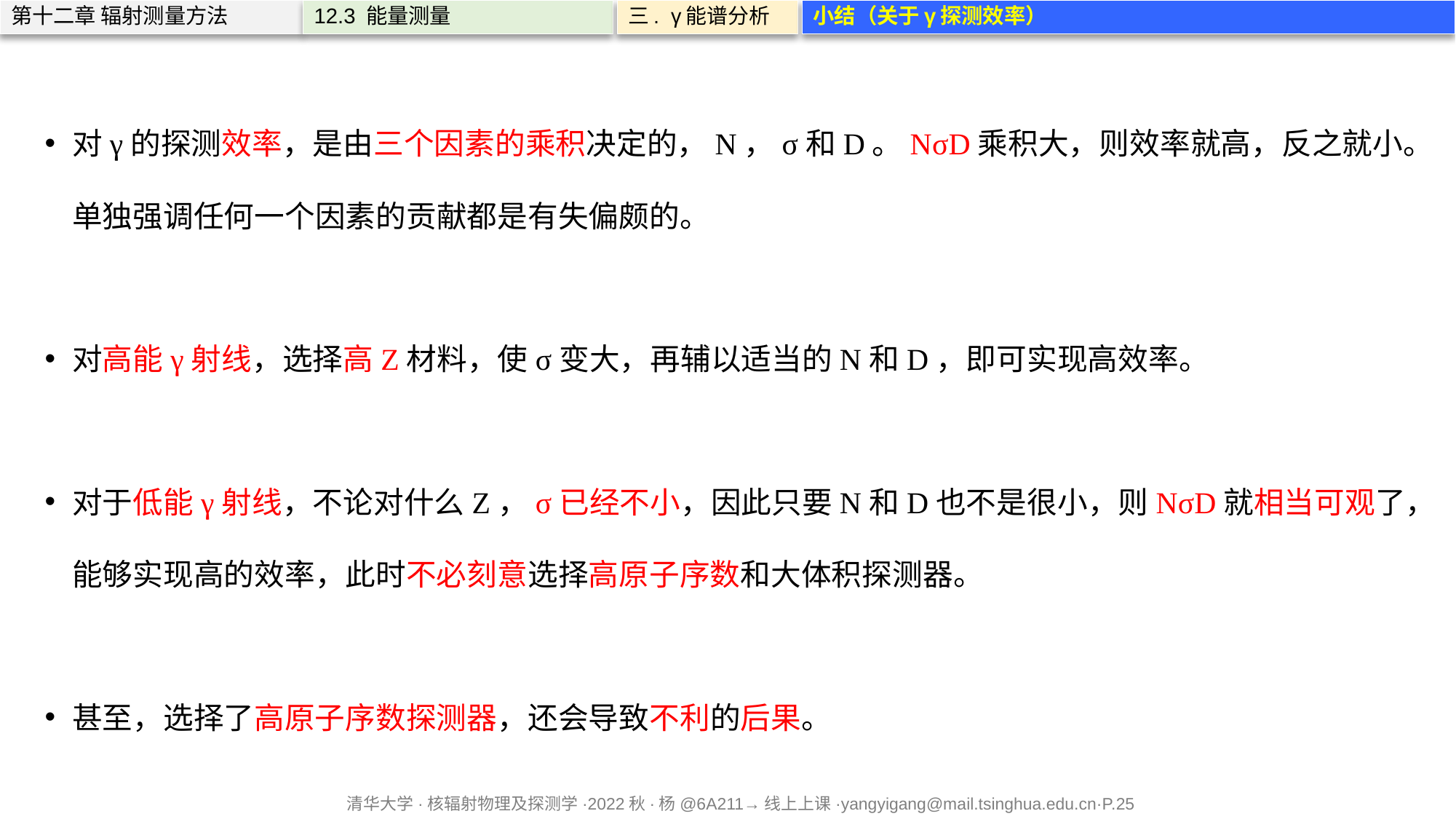

第十二章 辐射测量方法
12.3 能量测量
三.  γ能谱分析
小结（关于γ探测效率）
对γ的探测效率，是由三个因素的乘积决定的，N，σ和D。NσD乘积大，则效率就高，反之就小。单独强调任何一个因素的贡献都是有失偏颇的。
对高能γ射线，选择高Z材料，使σ变大，再辅以适当的N和D，即可实现高效率。
对于低能γ射线，不论对什么Z，σ已经不小，因此只要N和D也不是很小，则NσD就相当可观了，能够实现高的效率，此时不必刻意选择高原子序数和大体积探测器。
甚至，选择了高原子序数探测器，还会导致不利的后果。